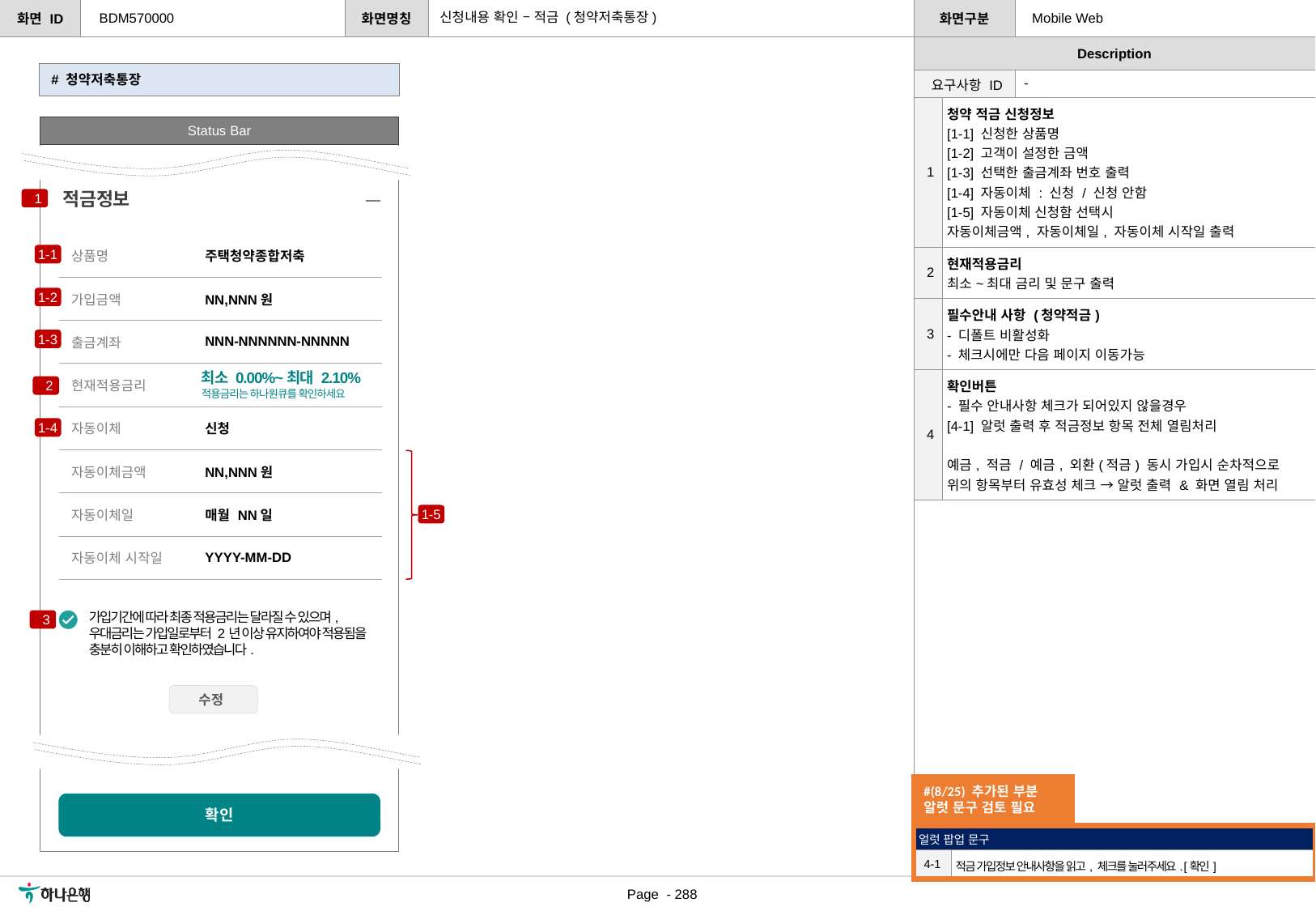

신청내용 확인 – 적금 (청약저축통장)
BDM570000
Mobile Web
# 청약저축통장
| 요구사항 ID | - |
| --- | --- |
| 1 | 청약 적금 신청정보 [1-1] 신청한 상품명 [1-2] 고객이 설정한 금액 [1-3] 선택한 출금계좌 번호 출력 [1-4] 자동이체 : 신청 / 신청 안함 [1-5] 자동이체 신청함 선택시 자동이체금액, 자동이체일, 자동이체 시작일 출력 |
| --- | --- |
| 2 | 현재적용금리 최소~최대 금리 및 문구 출력 |
| 3 | 필수안내 사항 (청약적금) - 디폴트 비활성화 - 체크시에만 다음 페이지 이동가능 |
| 4 | 확인버튼 - 필수 안내사항 체크가 되어있지 않을경우 [4-1] 알럿 출력 후 적금정보 항목 전체 열림처리 예금, 적금 / 예금, 외환(적금) 동시 가입시 순차적으로 위의 항목부터 유효성 체크 → 알럿 출력 & 화면 열림 처리 |
Status Bar

적금정보
1
| 상품명 | 주택청약종합저축 |
| --- | --- |
| 가입금액 | NN,NNN원 |
| 출금계좌 | NNN-NNNNNN-NNNNN |
| 현재적용금리 |  |
| 자동이체 | 신청 |
| 자동이체금액 | NN,NNN원 |
| 자동이체일 | 매월 NN일 |
| 자동이체 시작일 | YYYY-MM-DD |
1-1
1-2
1-3
최소 0.00%~최대 2.10%
적용금리는 하나원큐를 확인하세요
2
1-4

1-5
가입기간에 따라 최종 적용금리는 달라질 수 있으며, 우대금리는 가입일로부터 2년 이상 유지하여야 적용됨을 충분히 이해하고 확인하였습니다.
3

수정

#(8/25) 추가된 부분
알럿 문구 검토 필요
확인

| 얼럿 팝업 문구 |  |
| --- | --- |
| 4-1 | 적금 가입정보 안내사항을 읽고, 체크를 눌러주세요. [확인] |